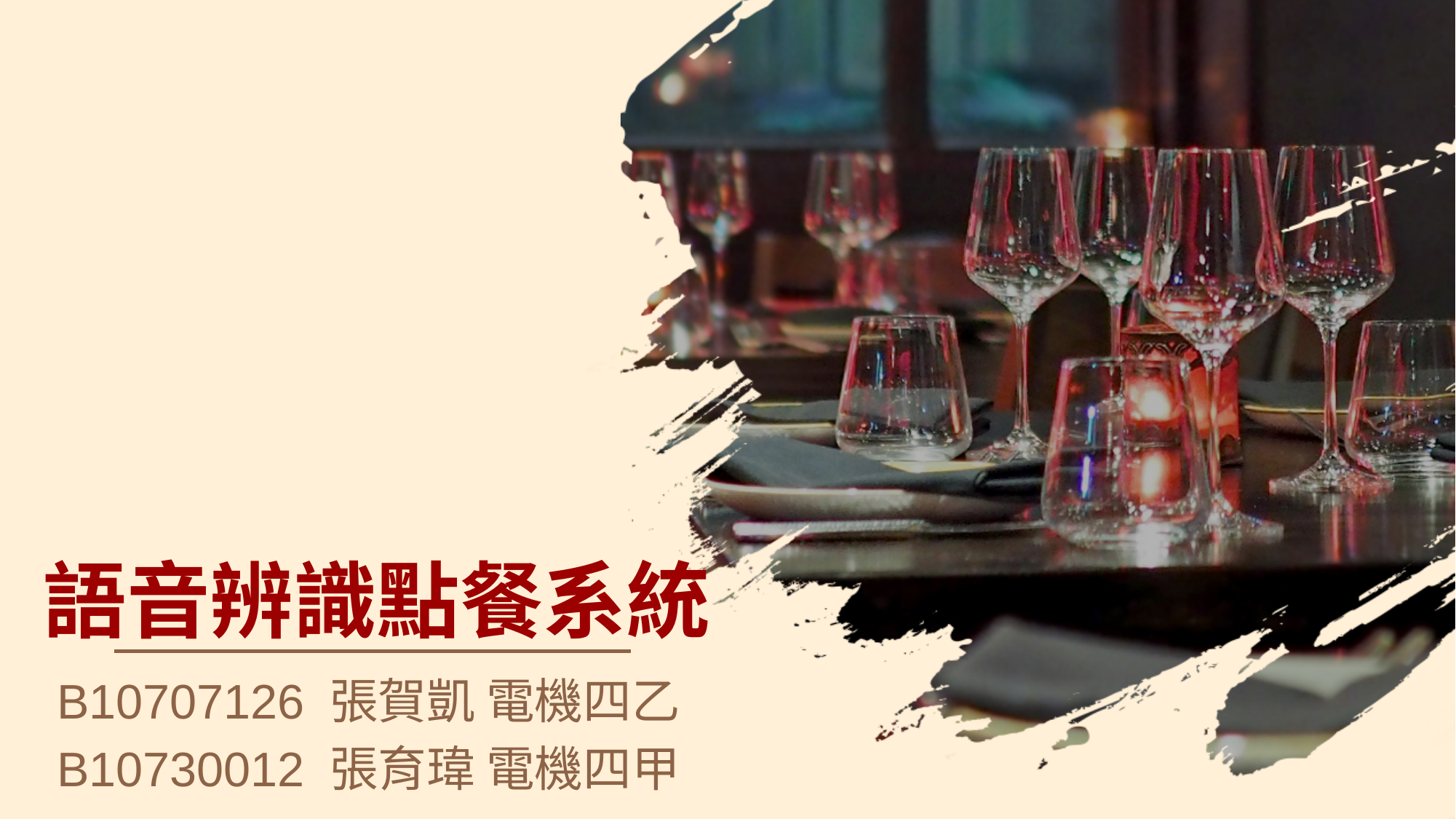

# 語音辨識點餐系統
B10707126 張賀凱 電機四乙
B10730012 張育瑋 電機四甲